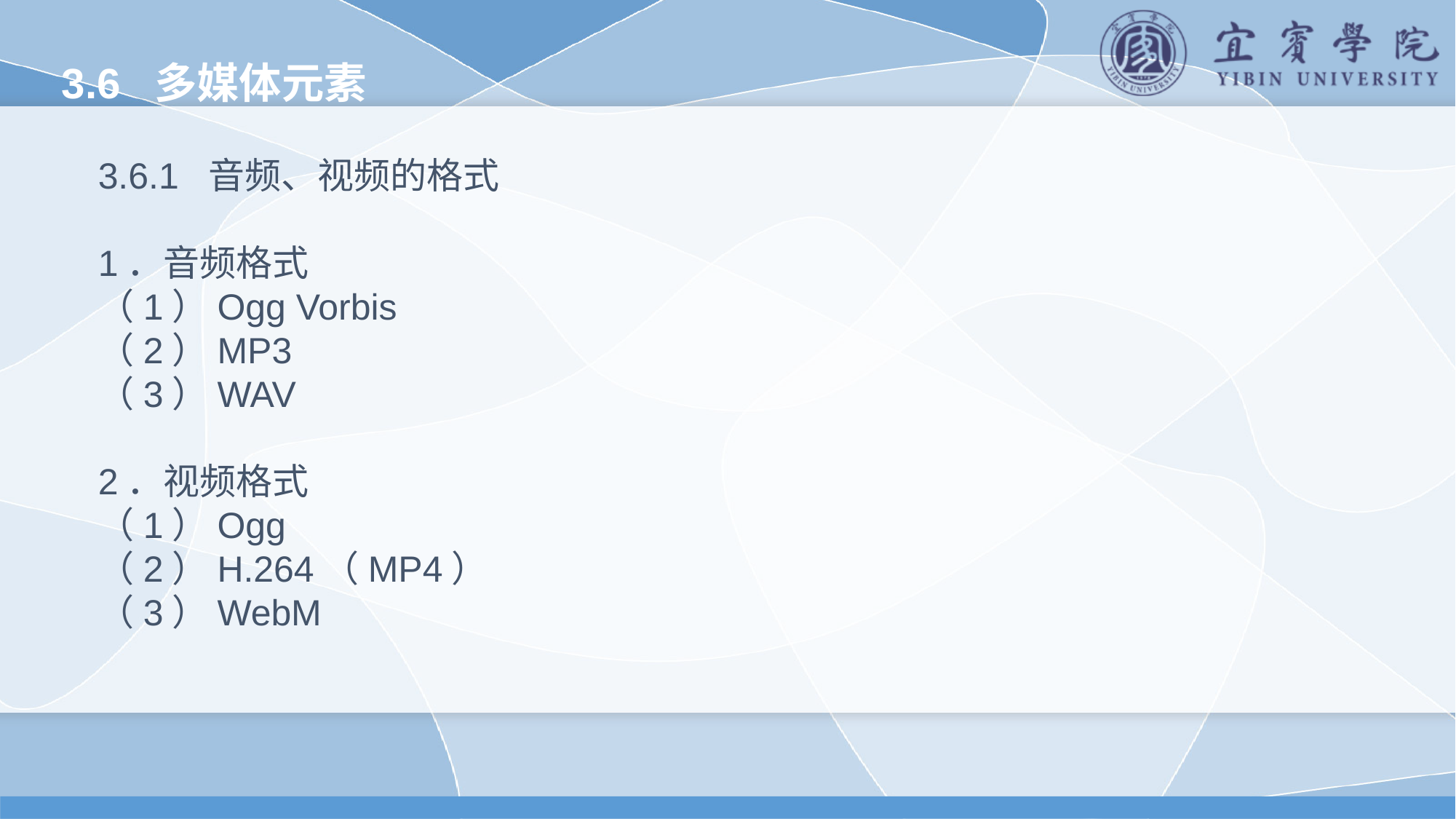

3.6  多媒体元素
3.6.1  音频、视频的格式

1．音频格式
（1）Ogg Vorbis
（2）MP3
（3）WAV

2．视频格式
（1）Ogg
（2）H.264（MP4）
（3）WebM